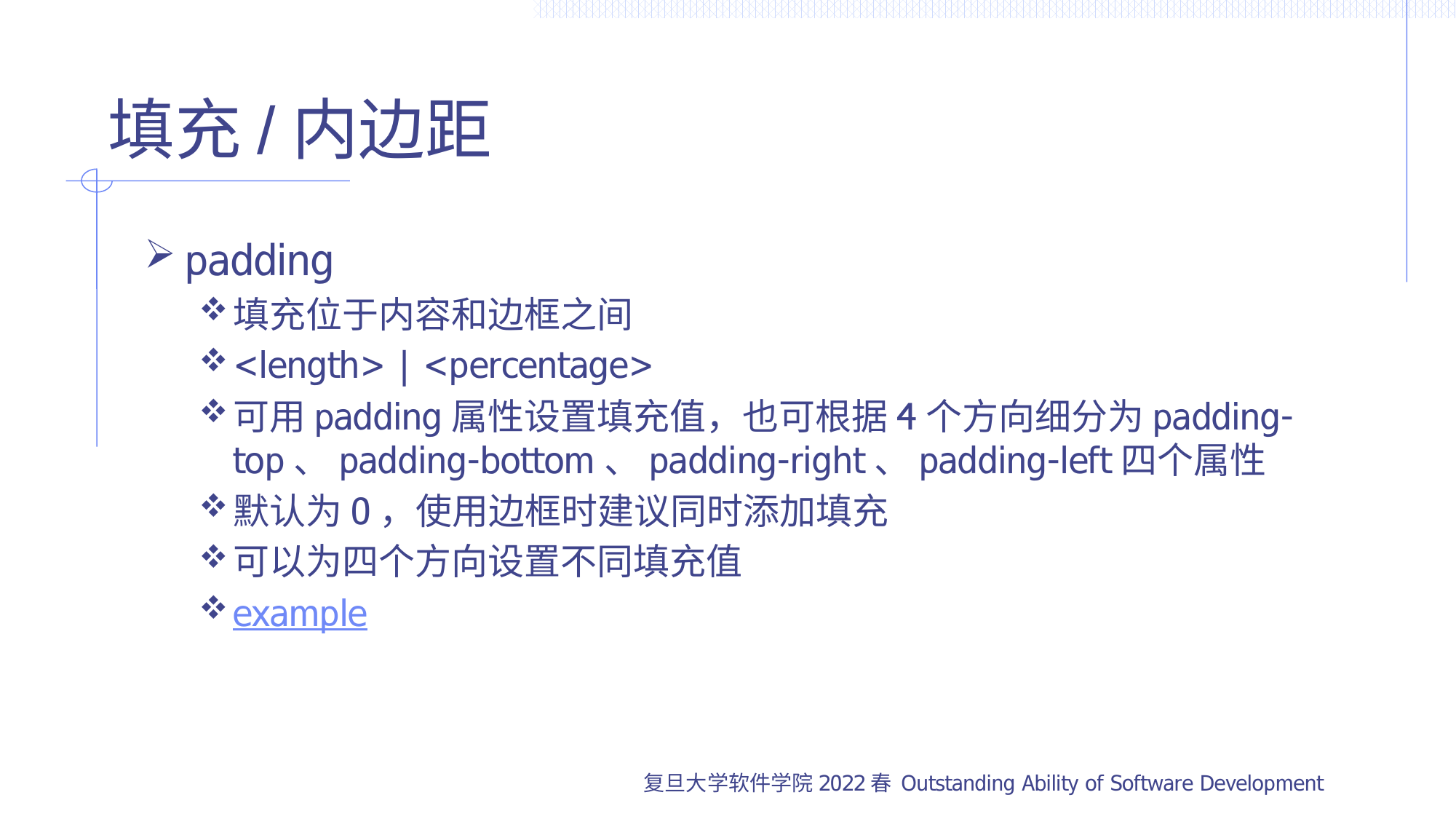

# 填充/内边距
padding
填充位于内容和边框之间
<length> | <percentage>
可用padding属性设置填充值，也可根据4个方向细分为padding-top、padding-bottom、padding-right、padding-left四个属性
默认为0，使用边框时建议同时添加填充
可以为四个方向设置不同填充值
example